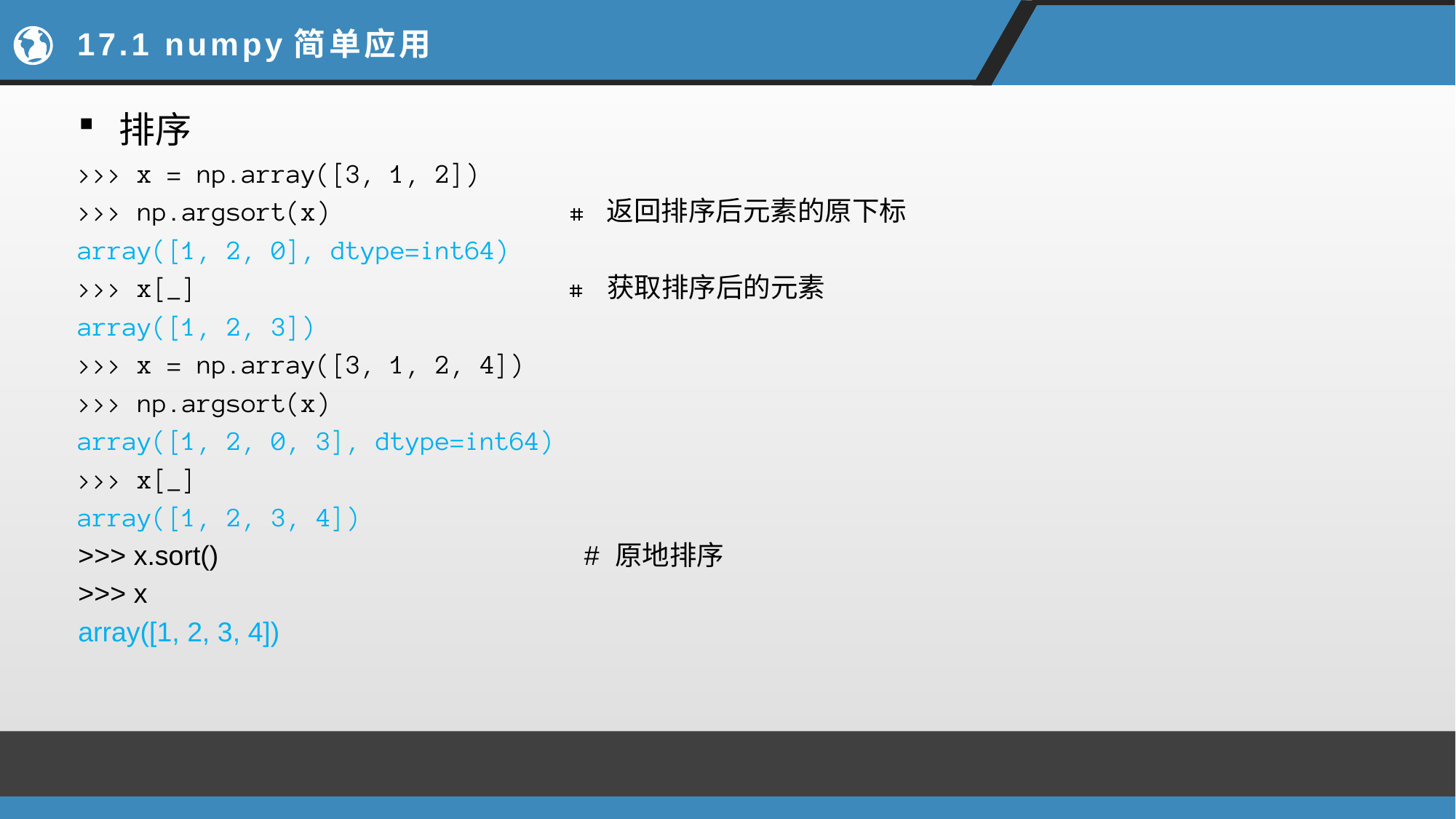

# 17.1 numpy简单应用

排序
>>> x = np.array([3, 1, 2])
>>> np.argsort(x)                # 返回排序后元素的原下标
array([1, 2, 0], dtype=int64)
>>> x[_]                         # 获取排序后的元素
array([1, 2, 3])
>>> x = np.array([3, 1, 2, 4])
>>> np.argsort(x)
array([1, 2, 0, 3], dtype=int64)
>>> x[_]
array([1, 2, 3, 4])
>>> x.sort()                                                # 原地排序
>>> x
array([1, 2, 3, 4])